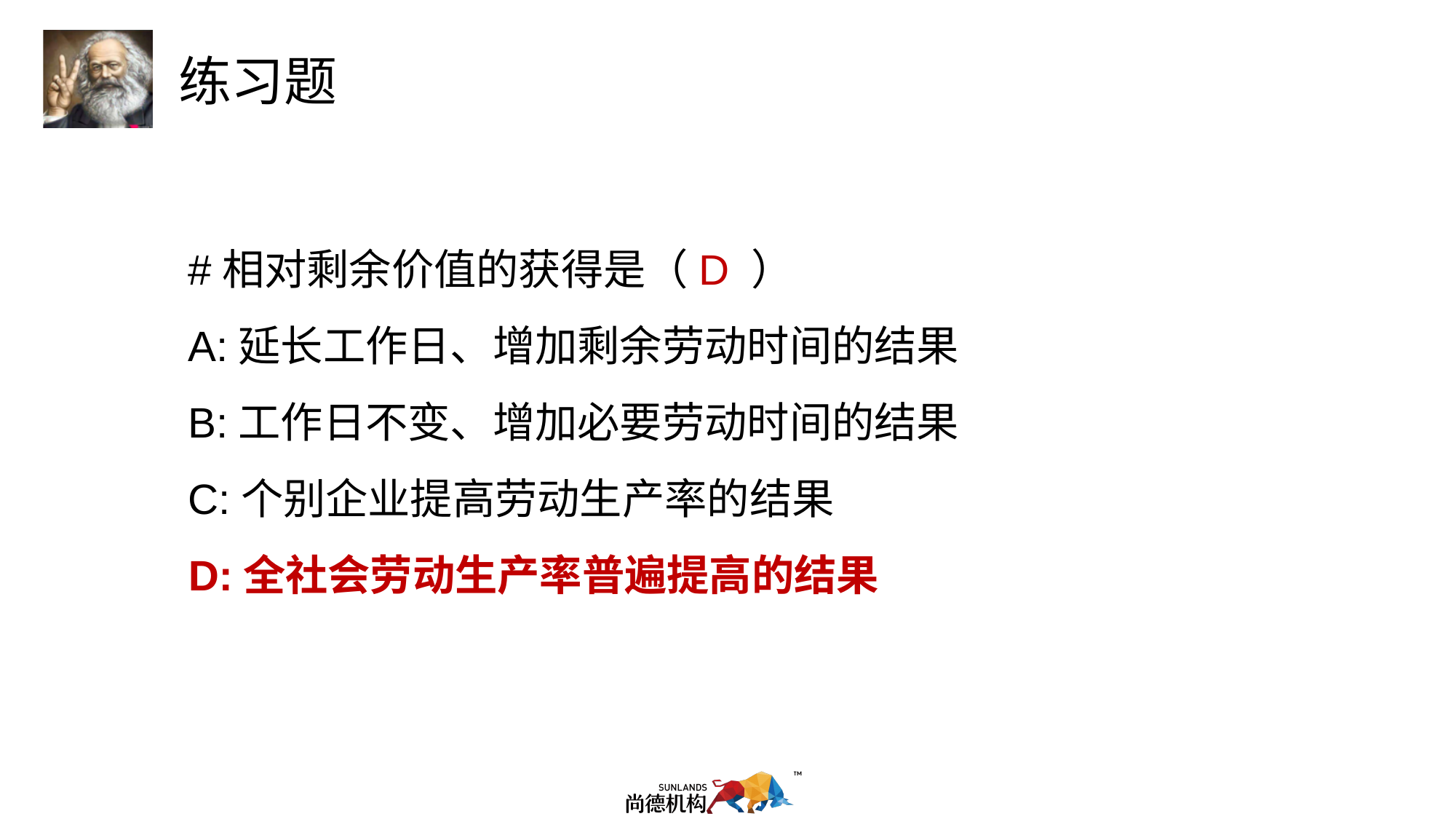

#相对剩余价值的获得是（D ）
A:延长工作日、增加剩余劳动时间的结果
B:工作日不变、增加必要劳动时间的结果
C:个别企业提高劳动生产率的结果
D:全社会劳动生产率普遍提高的结果